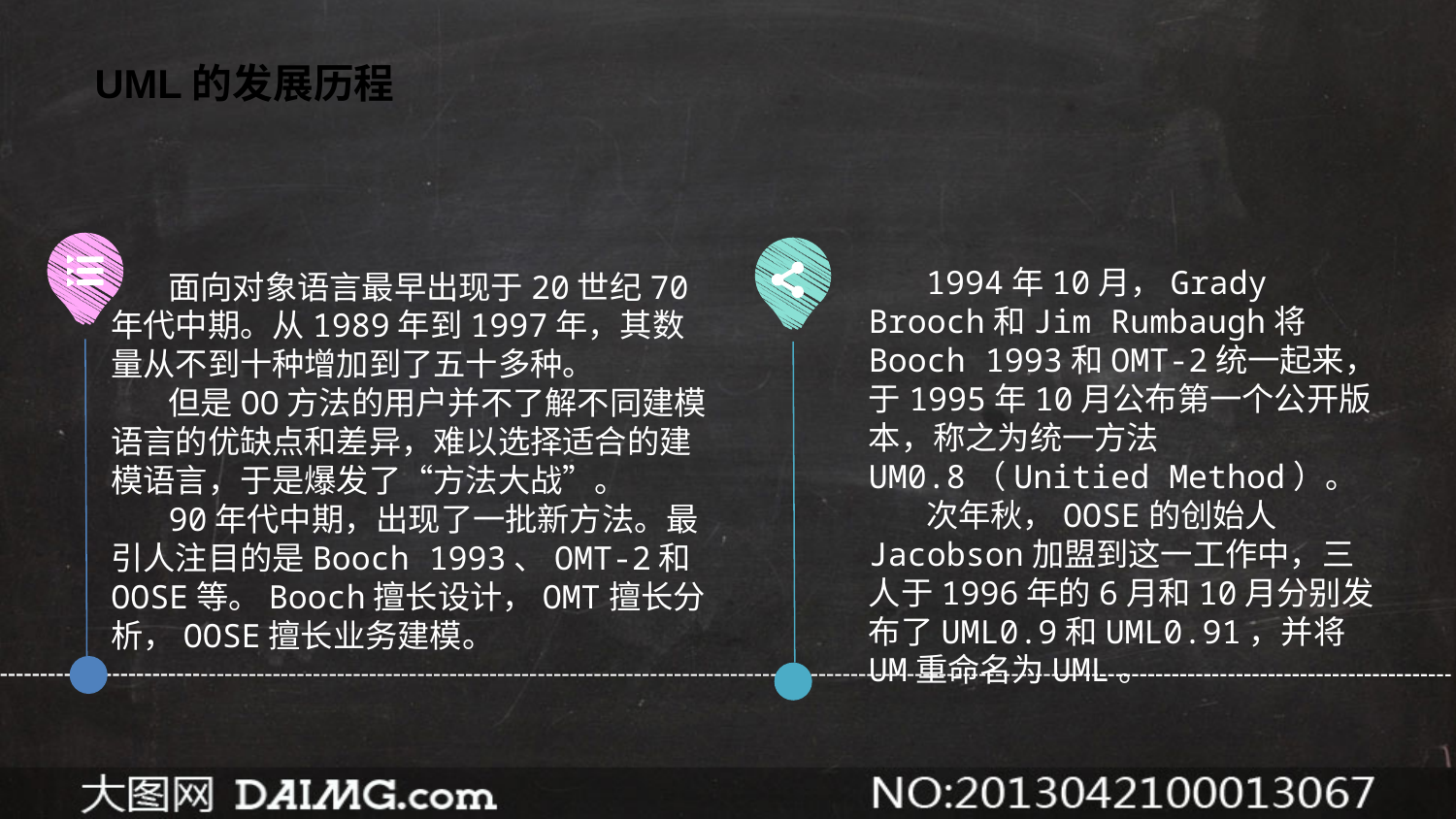

UML的发展历程

1994年10月，Grady Brooch和Jim Rumbaugh将Booch 1993和OMT-2统一起来，于1995年10月公布第一个公开版本，称之为统一方法UM0.8（Unitied Method）。
次年秋，OOSE的创始人Jacobson加盟到这一工作中，三人于1996年的6月和10月分别发布了UML0.9和UML0.91，并将UM重命名为UML。

面向对象语言最早出现于20世纪70年代中期。从1989年到1997年，其数量从不到十种增加到了五十多种。
但是OO方法的用户并不了解不同建模语言的优缺点和差异，难以选择适合的建模语言，于是爆发了“方法大战”。
90年代中期，出现了一批新方法。最引人注目的是Booch 1993、OMT-2和OOSE等。Booch擅长设计，OMT擅长分析，OOSE擅长业务建模。